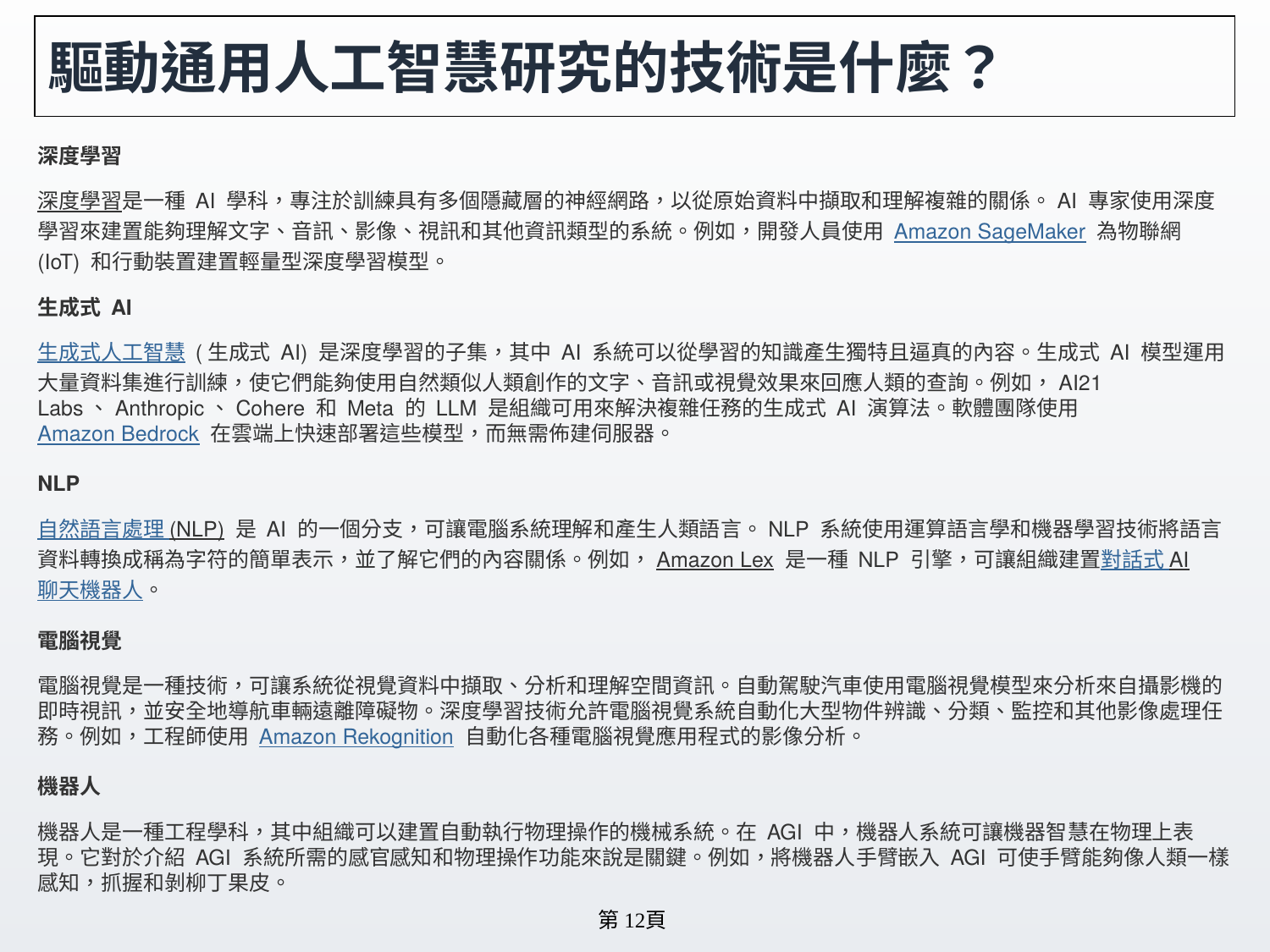

# 驅動通用人工智慧研究的技術是什麼？
深度學習
深度學習是一種 AI 學科，專注於訓練具有多個隱藏層的神經網路，以從原始資料中擷取和理解複雜的關係。AI 專家使用深度學習來建置能夠理解文字、音訊、影像、視訊和其他資訊類型的系統。例如，開發人員使用 Amazon SageMaker 為物聯網 (IoT) 和行動裝置建置輕量型深度學習模型。
生成式 AI
生成式人工智慧 (生成式 AI) 是深度學習的子集，其中 AI 系統可以從學習的知識產生獨特且逼真的內容。生成式 AI 模型運用大量資料集進行訓練，使它們能夠使用自然類似人類創作的文字、音訊或視覺效果來回應人類的查詢。例如，AI21 Labs、Anthropic、Cohere 和 Meta 的 LLM 是組織可用來解決複雜任務的生成式 AI 演算法。軟體團隊使用 Amazon Bedrock 在雲端上快速部署這些模型，而無需佈建伺服器。
NLP
自然語言處理 (NLP) 是 AI 的一個分支，可讓電腦系統理解和產生人類語言。NLP 系統使用運算語言學和機器學習技術將語言資料轉換成稱為字符的簡單表示，並了解它們的內容關係。例如，Amazon Lex 是一種 NLP 引擎，可讓組織建置對話式 AI 聊天機器人。
電腦視覺
電腦視覺是一種技術，可讓系統從視覺資料中擷取、分析和理解空間資訊。自動駕駛汽車使用電腦視覺模型來分析來自攝影機的即時視訊，並安全地導航車輛遠離障礙物。深度學習技術允許電腦視覺系統自動化大型物件辨識、分類、監控和其他影像處理任務。例如，工程師使用 Amazon Rekognition 自動化各種電腦視覺應用程式的影像分析。
機器人
機器人是一種工程學科，其中組織可以建置自動執行物理操作的機械系統。在 AGI 中，機器人系統可讓機器智慧在物理上表現。它對於介紹 AGI 系統所需的感官感知和物理操作功能來說是關鍵。例如，將機器人手臂嵌入 AGI 可使手臂能夠像人類一樣感知，抓握和剝柳丁果皮。